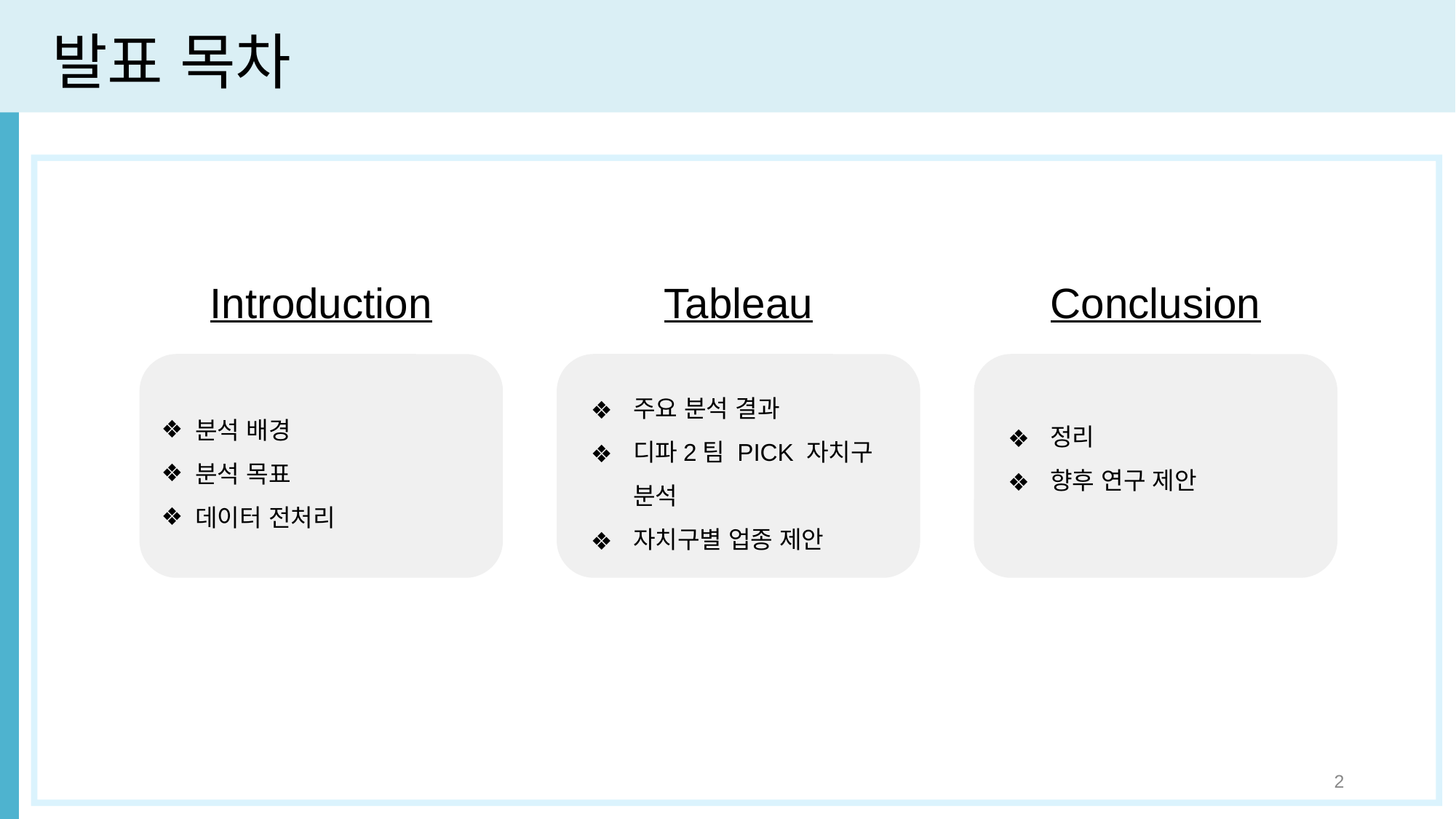

발표 목차

Introduction
Tableau
Conclusion
 분석 배경
 분석 목표
 데이터 전처리
주요 분석 결과
디파2팀 PICK 자치구 분석
자치구별 업종 제안
정리
향후 연구 제안

2